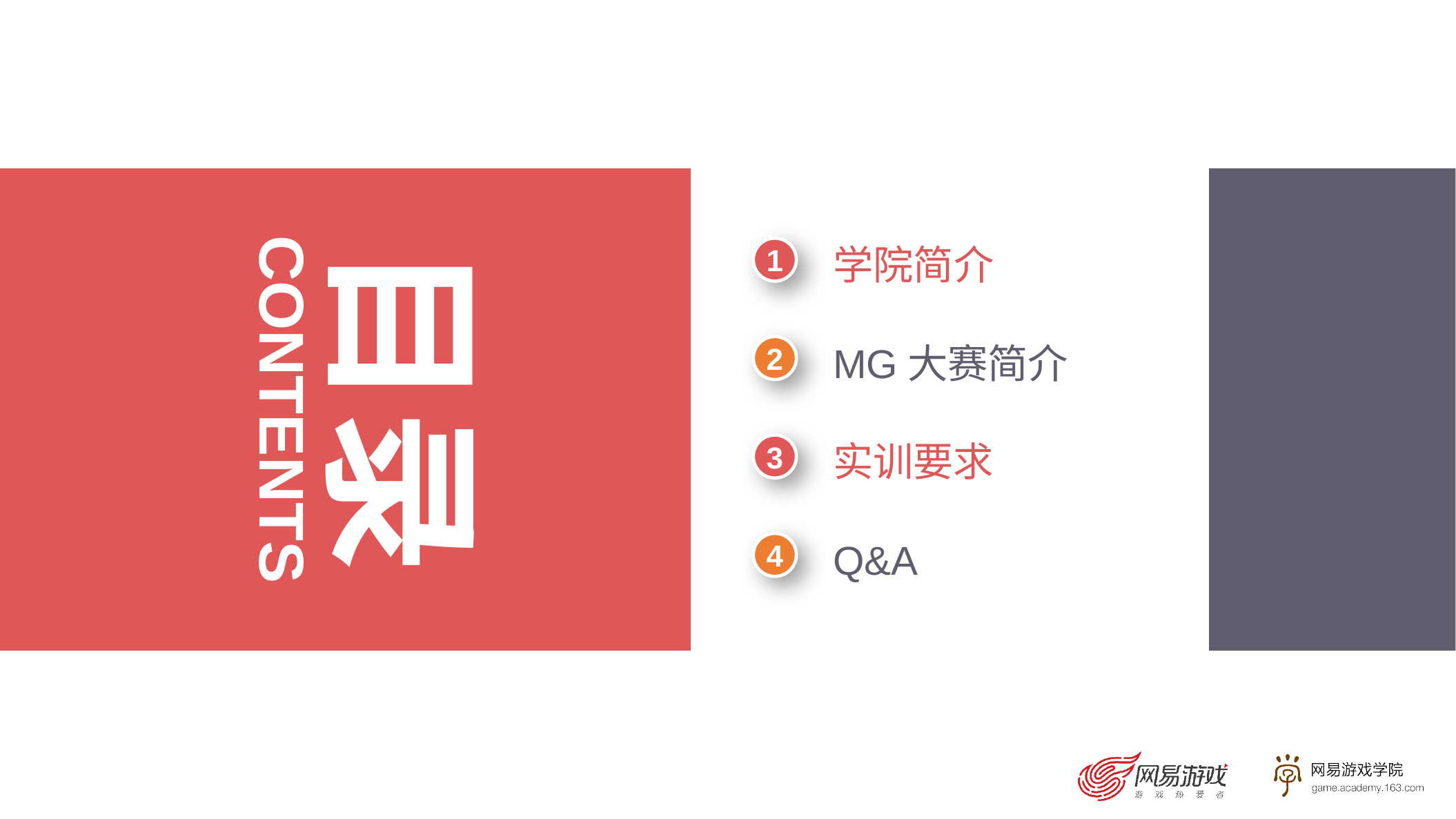

目录
1
学院简介
2
MG大赛简介
CONTENTS
3
实训要求
4
Q&A